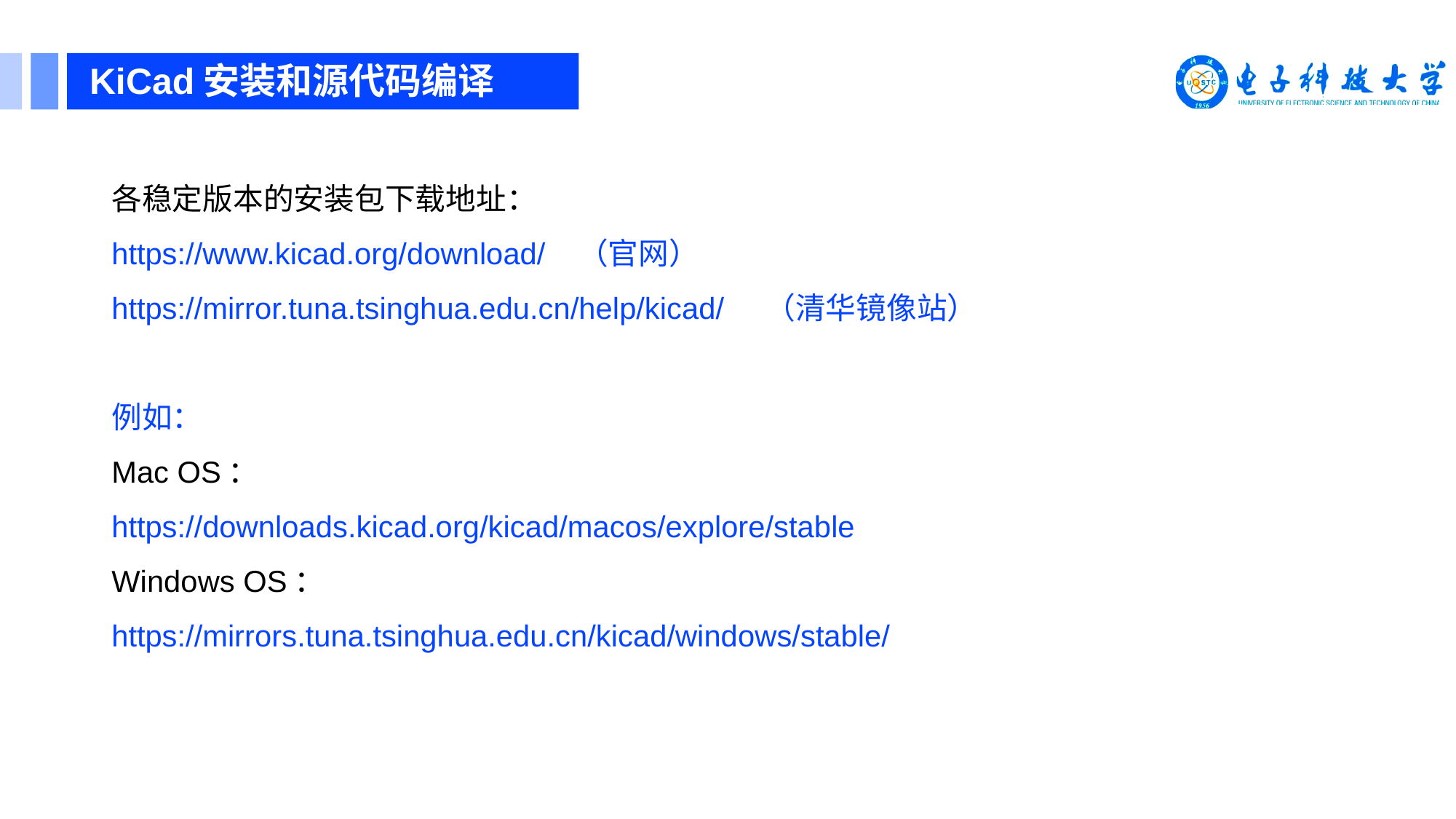

KiCad安装和源代码编译

各稳定版本的安装包下载地址：
https://www.kicad.org/download/   （官网）
https://mirror.tuna.tsinghua.edu.cn/help/kicad/    （清华镜像站）

例如：
Mac OS：
https://downloads.kicad.org/kicad/macos/explore/stable
Windows OS：
https://mirrors.tuna.tsinghua.edu.cn/kicad/windows/stable/